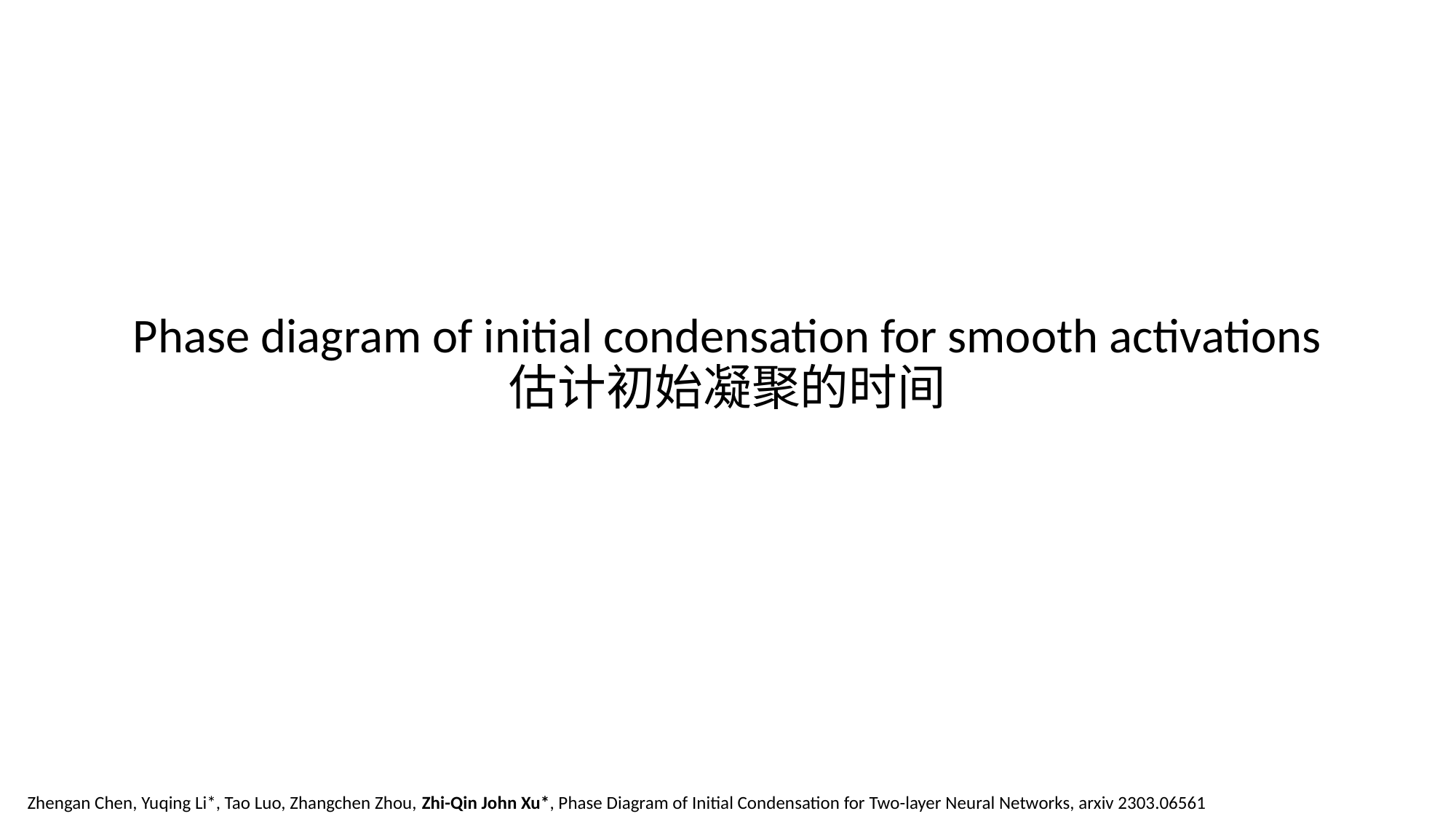

# Phase diagram of initial condensation for smooth activations 估计初始凝聚的时间
Zhengan Chen, Yuqing Li*, Tao Luo, Zhangchen Zhou, Zhi-Qin John Xu*, Phase Diagram of Initial Condensation for Two-layer Neural Networks, arxiv 2303.06561